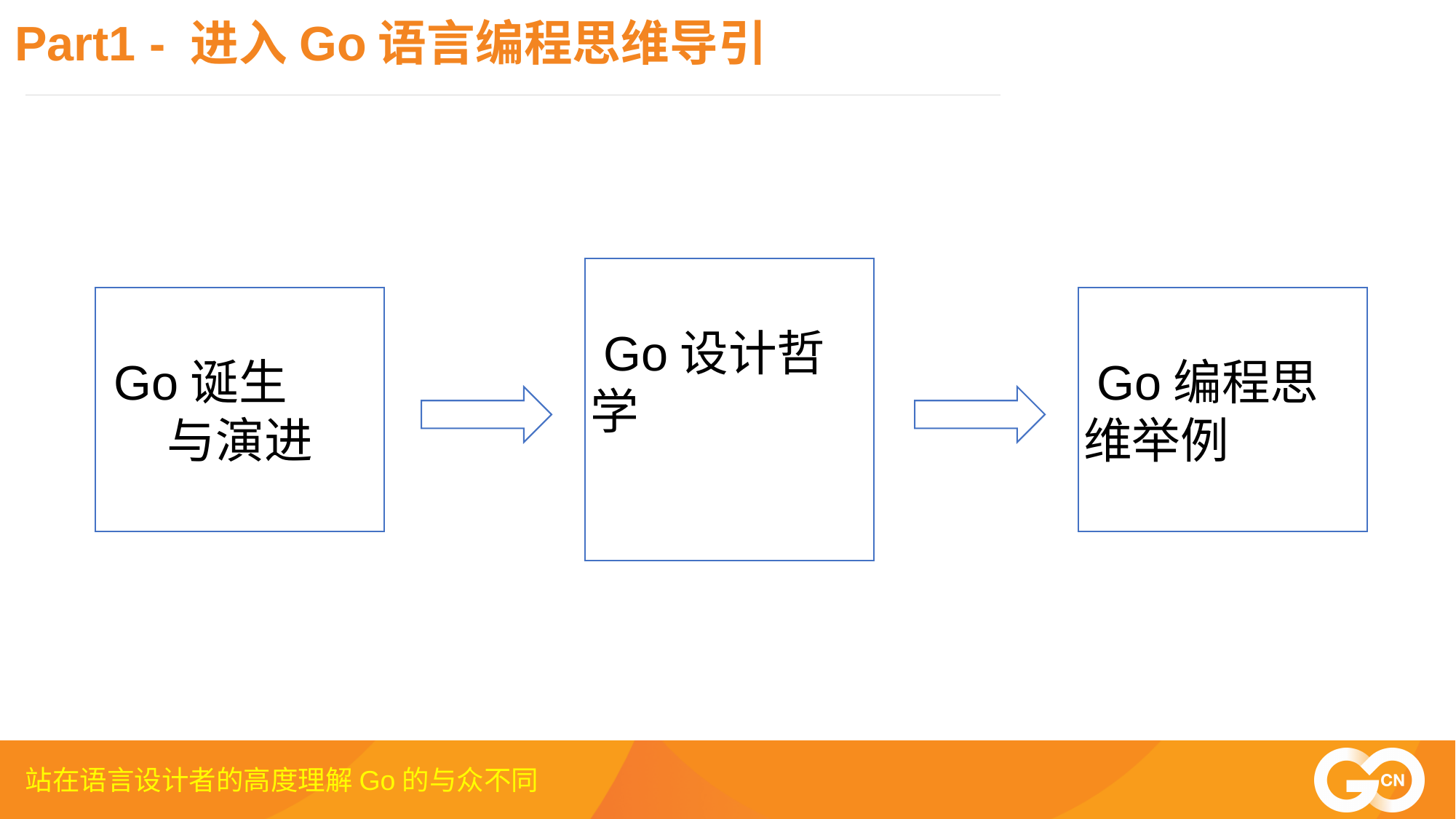

Part1 - 进入Go语言编程思维导引

 Go诞生
与演进

 Go设计哲学

 Go编程思维举例

站在语言设计者的高度理解Go的与众不同